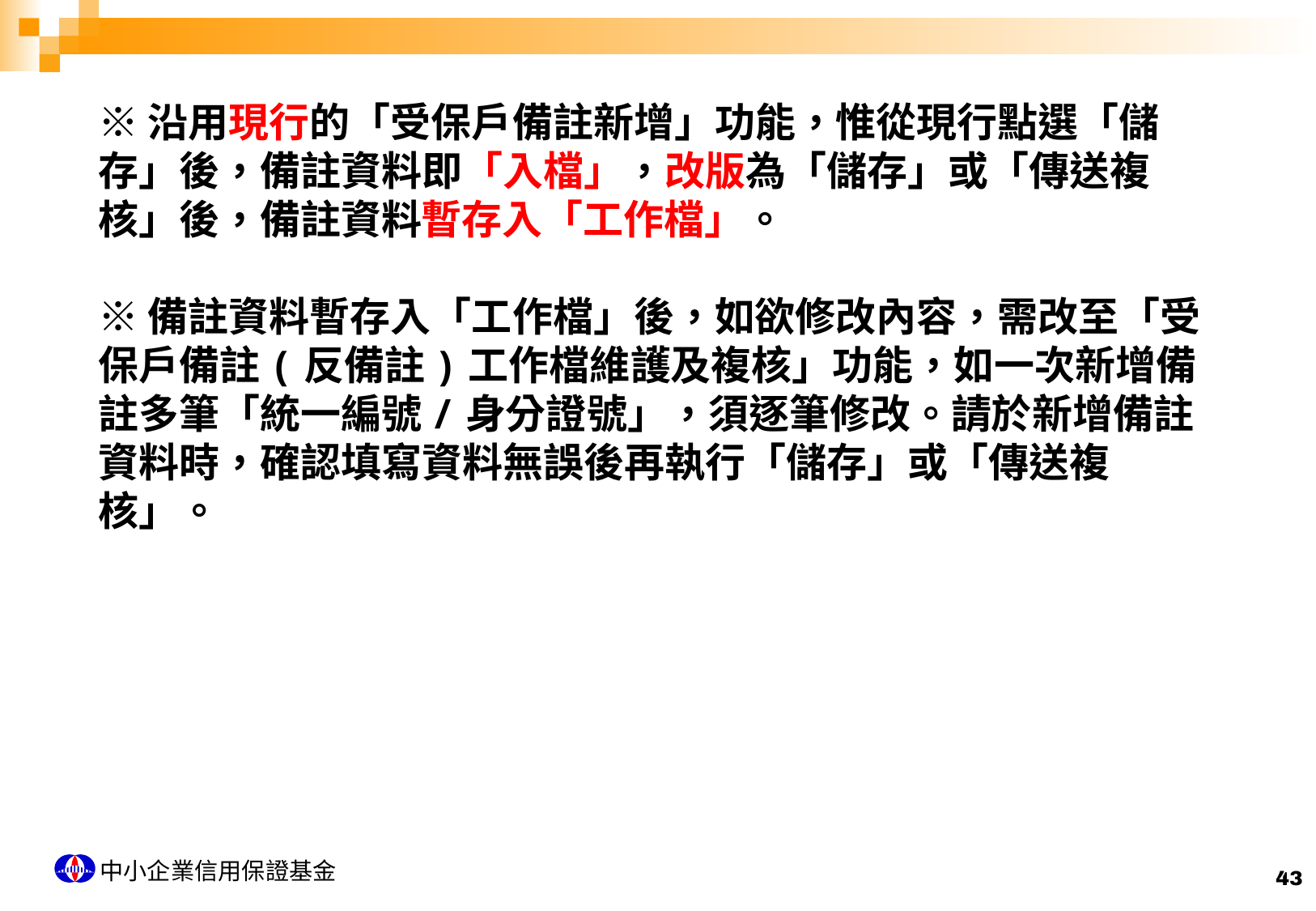

※沿用現行的「受保戶備註新增」功能，惟從現行點選「儲存」後，備註資料即「入檔」，改版為「儲存」或「傳送複核」後，備註資料暫存入「工作檔」。

※備註資料暫存入「工作檔」後，如欲修改內容，需改至「受保戶備註(反備註)工作檔維護及複核」功能，如一次新增備註多筆「統一編號/身分證號」，須逐筆修改。請於新增備註資料時，確認填寫資料無誤後再執行「儲存」或「傳送複核」。
43